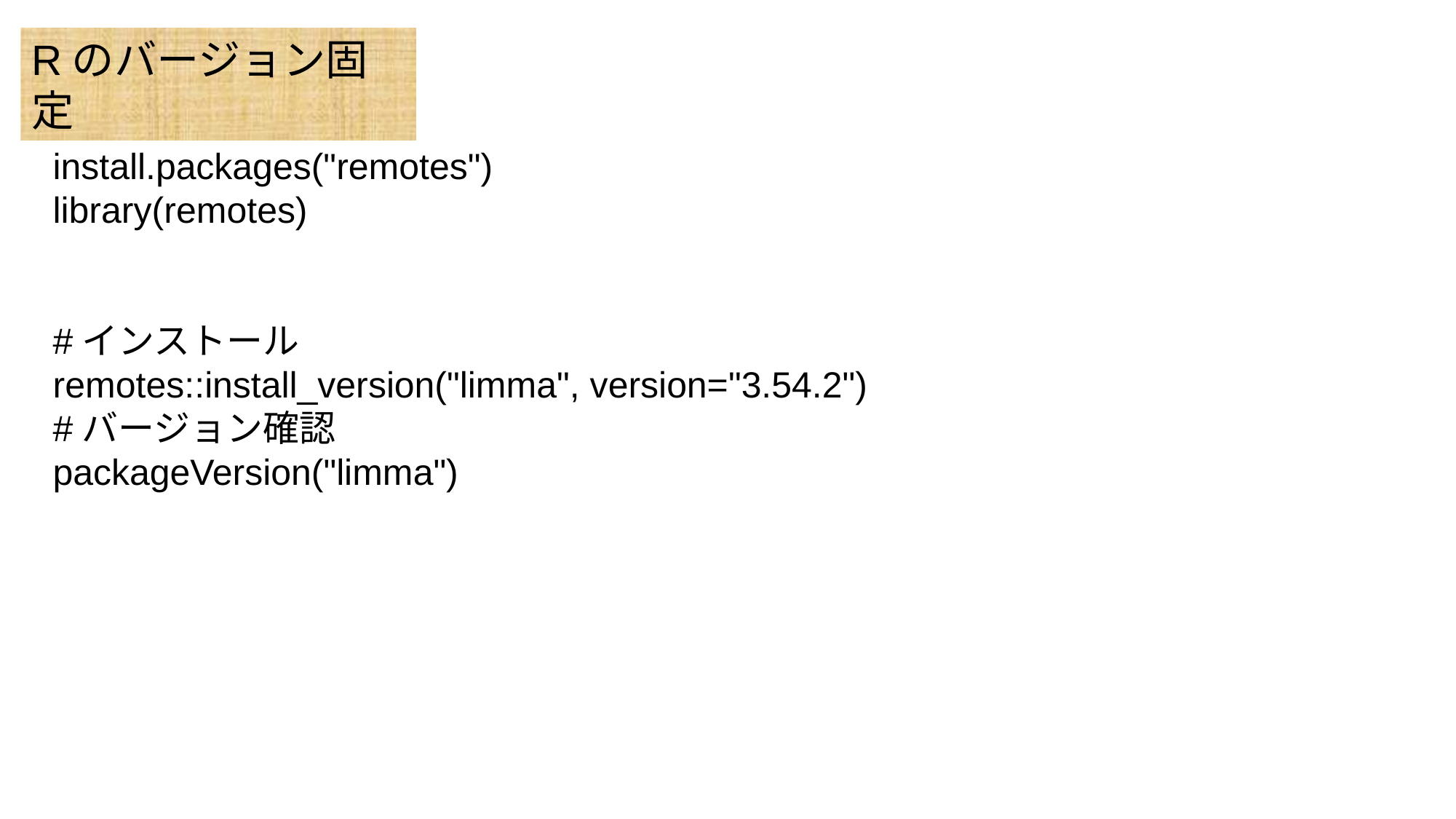

Rのバージョン固定
install.packages("remotes")
library(remotes)

#インストール
remotes::install_version("limma", version="3.54.2")
#バージョン確認
packageVersion("limma")